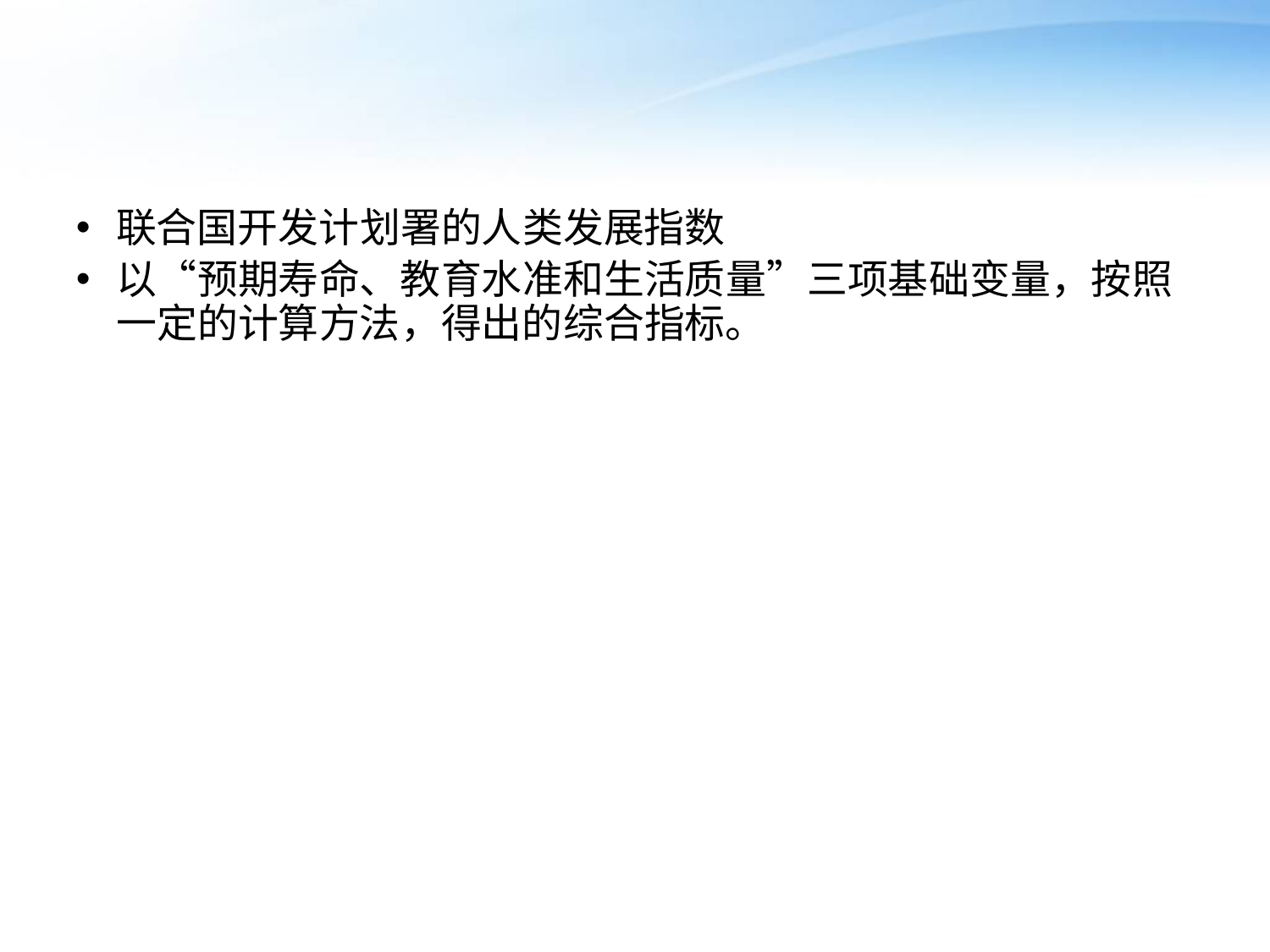

#
联合国开发计划署的人类发展指数
以“预期寿命、教育水准和生活质量”三项基础变量，按照一定的计算方法，得出的综合指标。